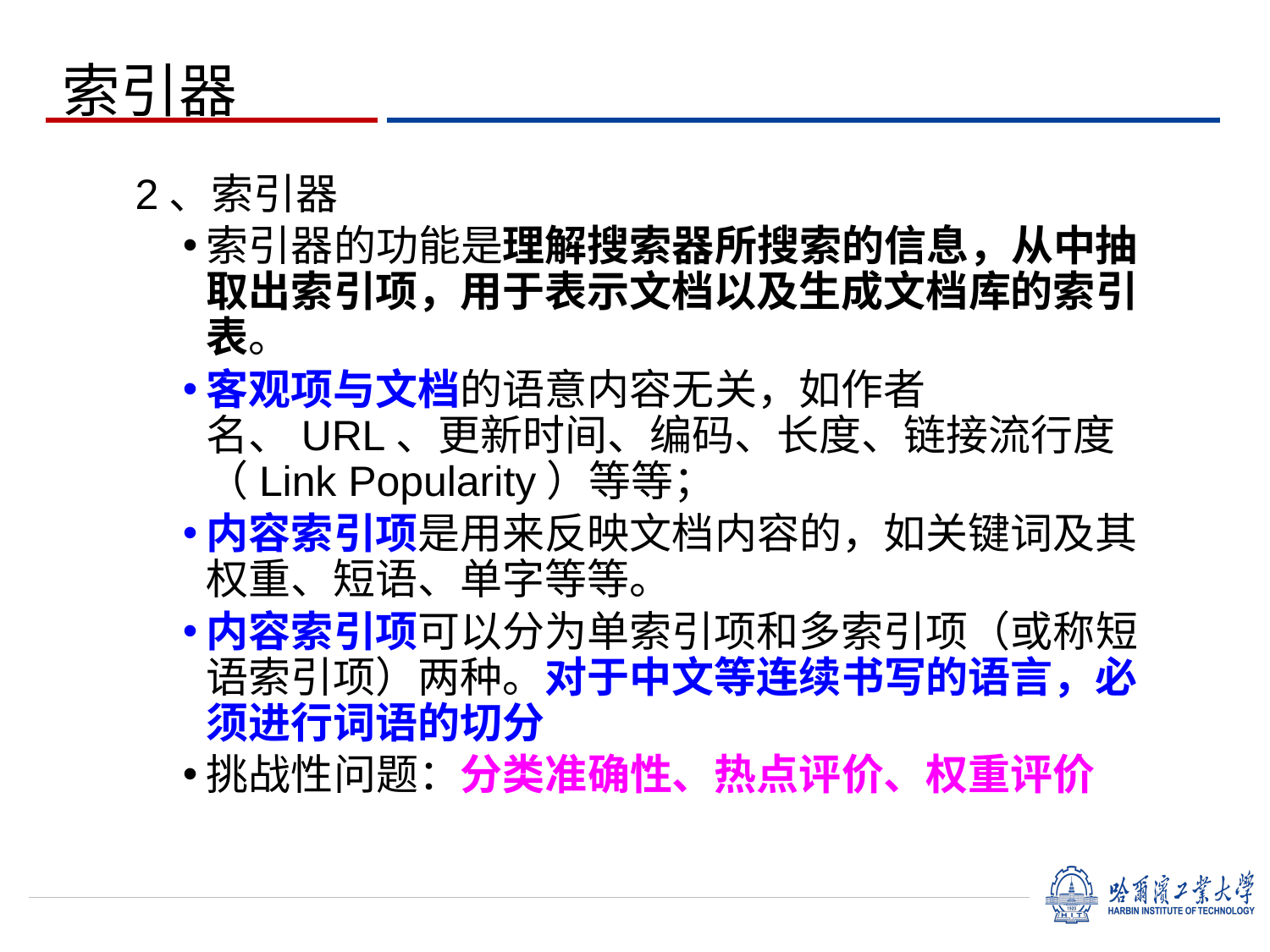

索引器
2、索引器
索引器的功能是理解搜索器所搜索的信息，从中抽取出索引项，用于表示文档以及生成文档库的索引表。
客观项与文档的语意内容无关，如作者名、URL、更新时间、编码、长度、链接流行度（Link Popularity）等等；
内容索引项是用来反映文档内容的，如关键词及其权重、短语、单字等等。
内容索引项可以分为单索引项和多索引项（或称短语索引项）两种。对于中文等连续书写的语言，必须进行词语的切分
挑战性问题：分类准确性、热点评价、权重评价